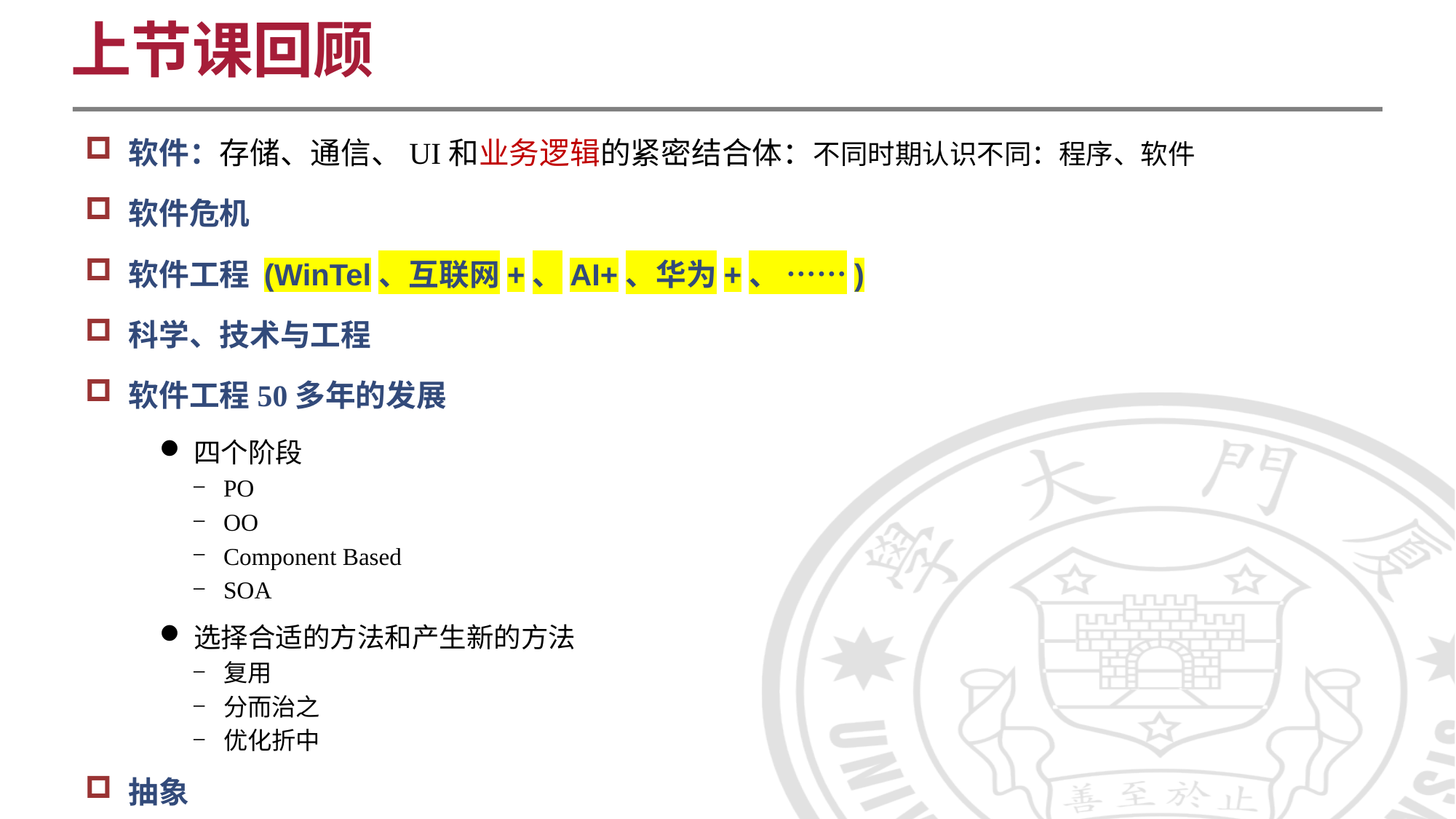

上节课回顾
软件：存储、通信、UI和业务逻辑的紧密结合体：不同时期认识不同：程序、软件
软件危机
软件工程 (WinTel、互联网+、AI+、华为+、 ……)
科学、技术与工程
软件工程50多年的发展
四个阶段
PO
OO
Component Based
SOA
选择合适的方法和产生新的方法
复用
分而治之
优化折中
抽象